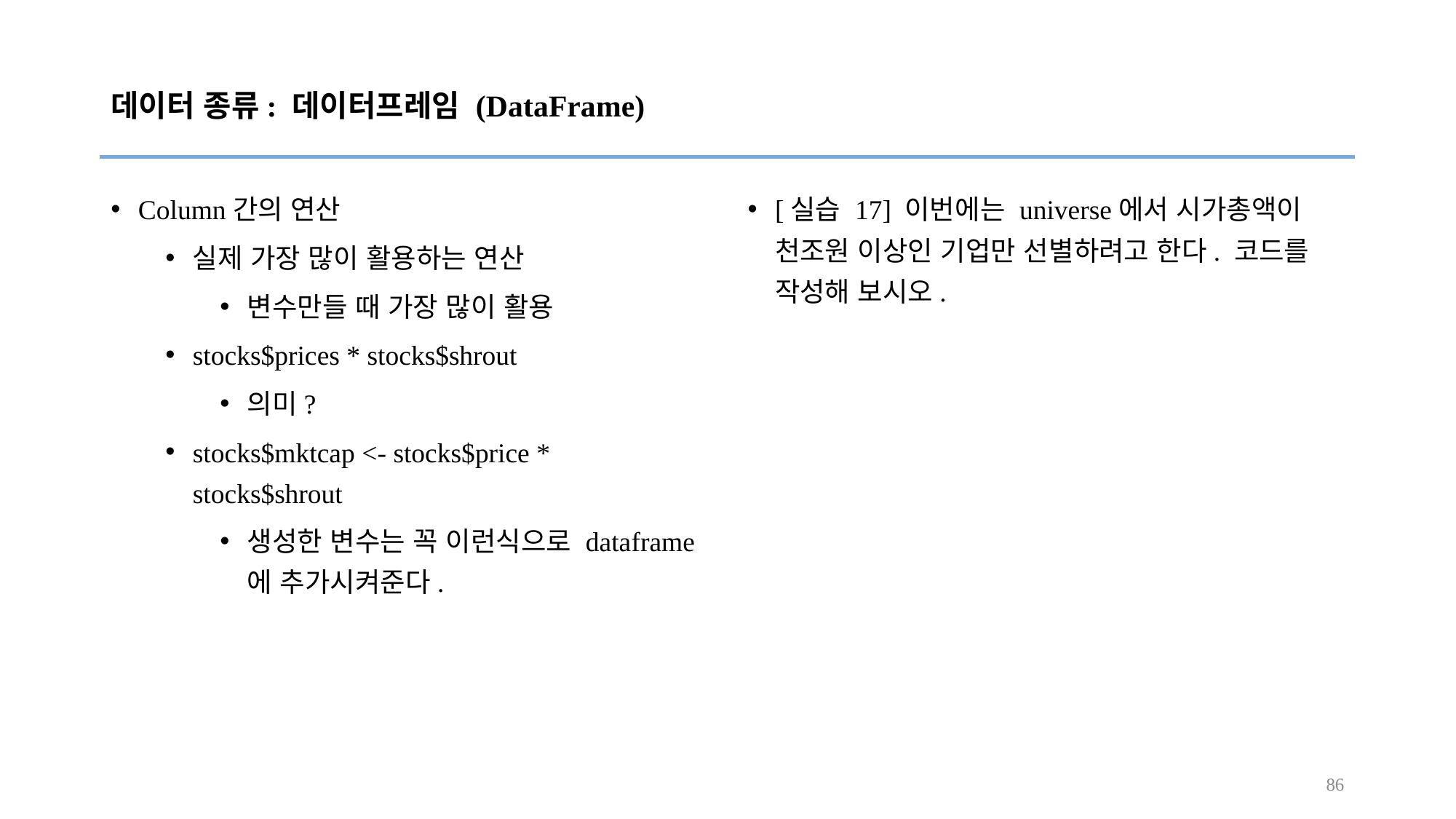

# 데이터 종류: 데이터프레임 (DataFrame)
Column간의 연산
실제 가장 많이 활용하는 연산
변수만들 때 가장 많이 활용
stocks$prices * stocks$shrout
의미?
stocks$mktcap <- stocks$price * stocks$shrout
생성한 변수는 꼭 이런식으로 dataframe에 추가시켜준다.

[실습 17] 이번에는 universe에서 시가총액이 천조원 이상인 기업만 선별하려고 한다. 코드를 작성해 보시오.

86